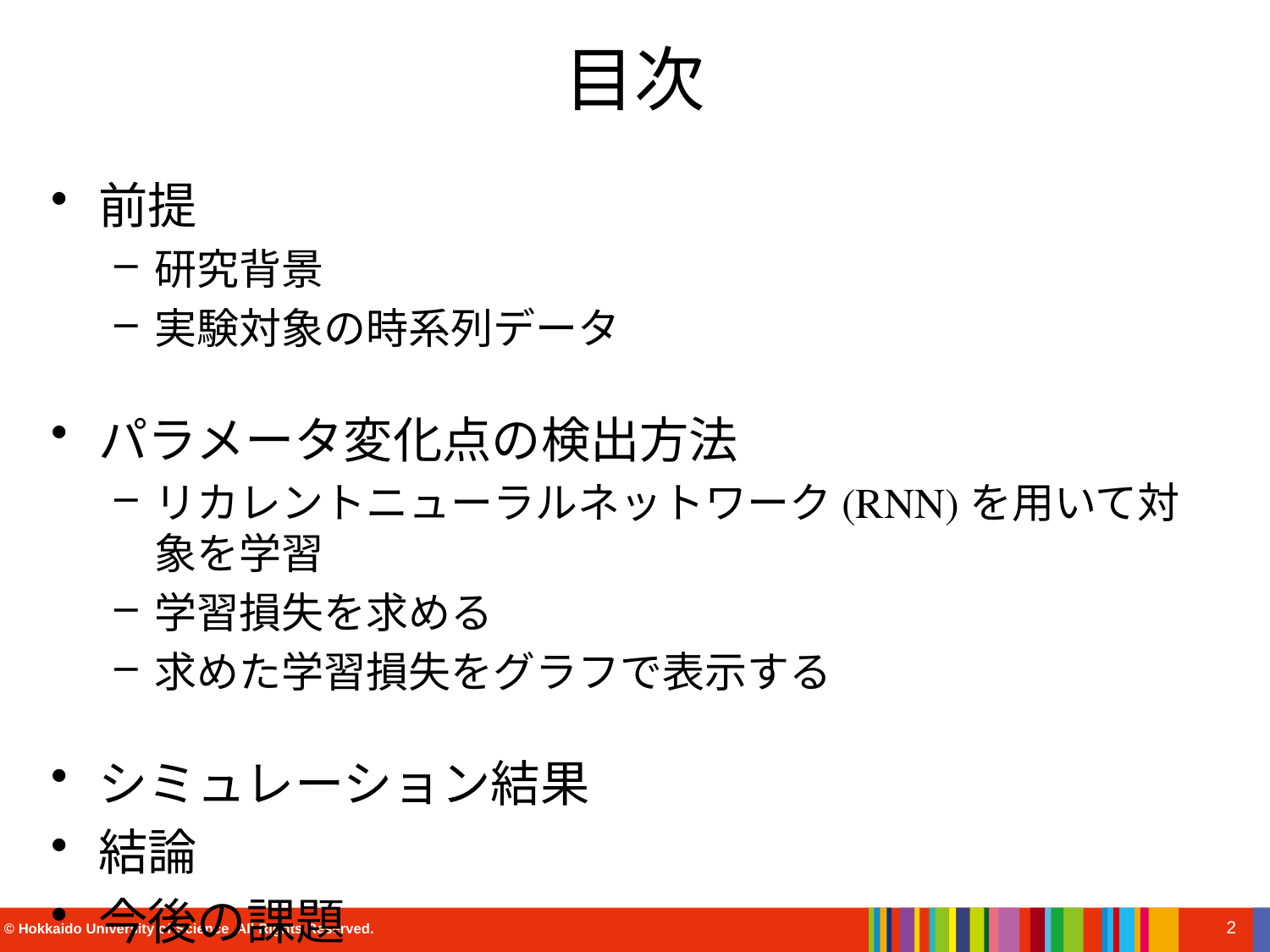

# 目次

前提
研究背景
実験対象の時系列データ

パラメータ変化点の検出方法
リカレントニューラルネットワーク(RNN)を用いて対象を学習
学習損失を求める
求めた学習損失をグラフで表示する

シミュレーション結果
結論
今後の課題